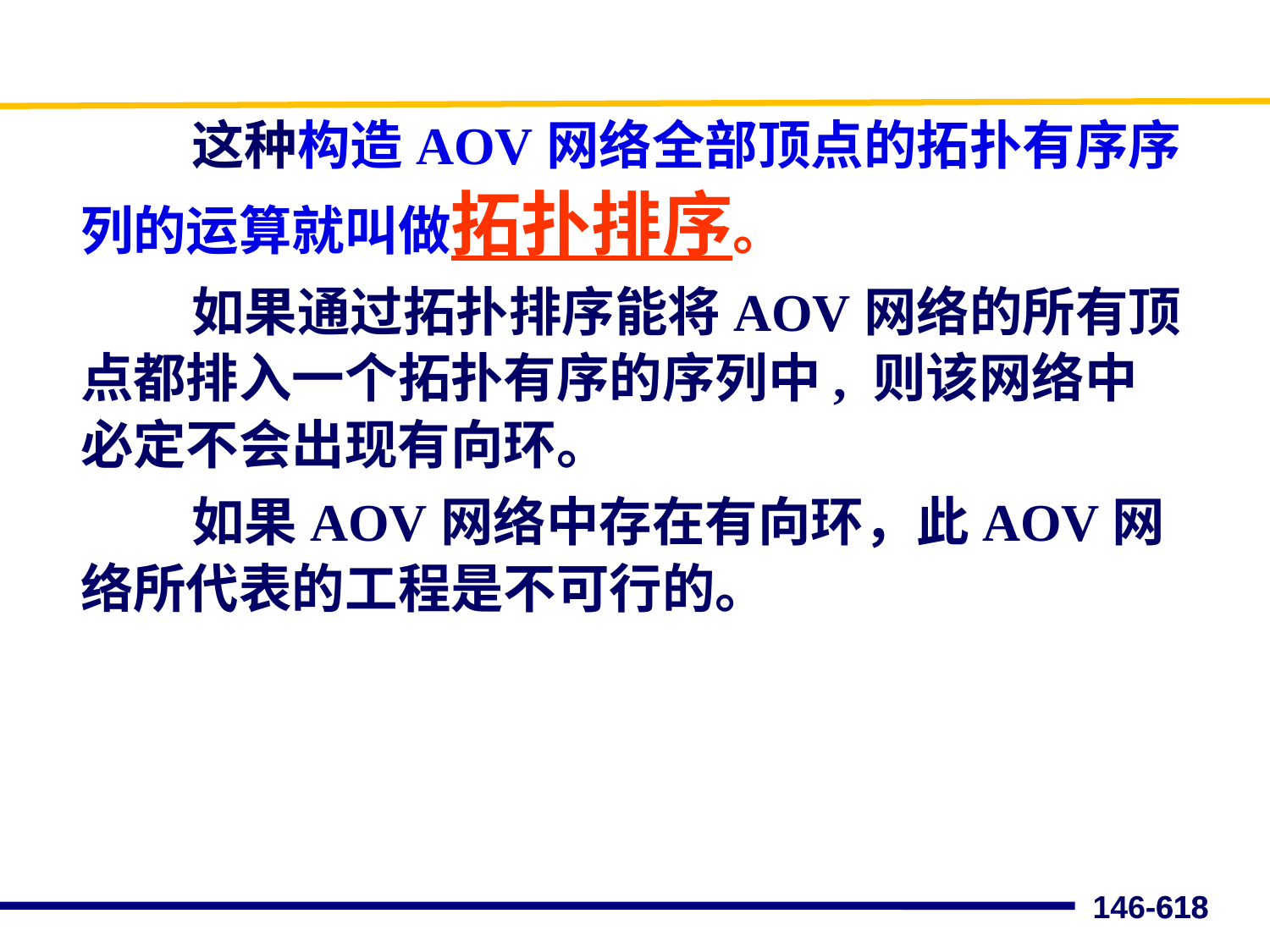

这种构造AOV网络全部顶点的拓扑有序序列的运算就叫做拓扑排序。
如果通过拓扑排序能将AOV网络的所有顶点都排入一个拓扑有序的序列中, 则该网络中必定不会出现有向环。
如果AOV网络中存在有向环，此AOV网络所代表的工程是不可行的。
618
146-618